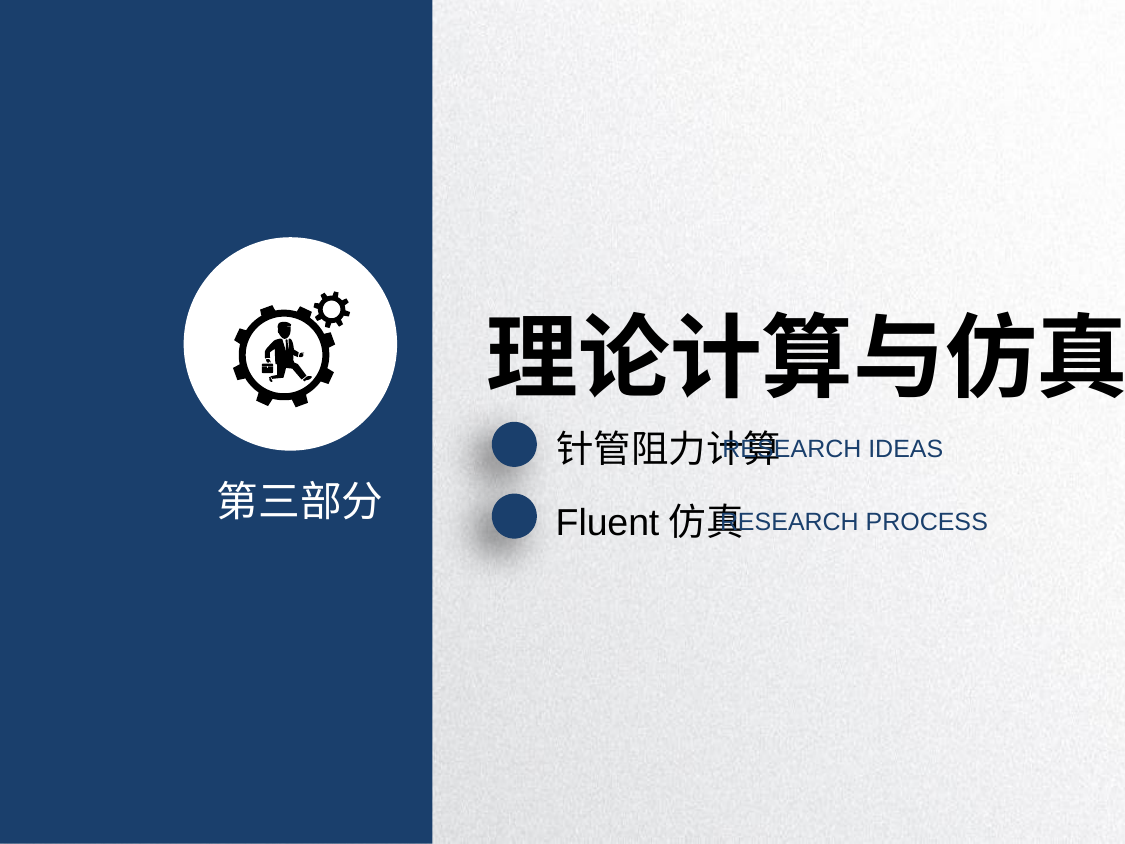

理论计算与仿真
针管阻力计算

RESEARCH IDEAS
第三部分
Fluent仿真

RESEARCH PROCESS